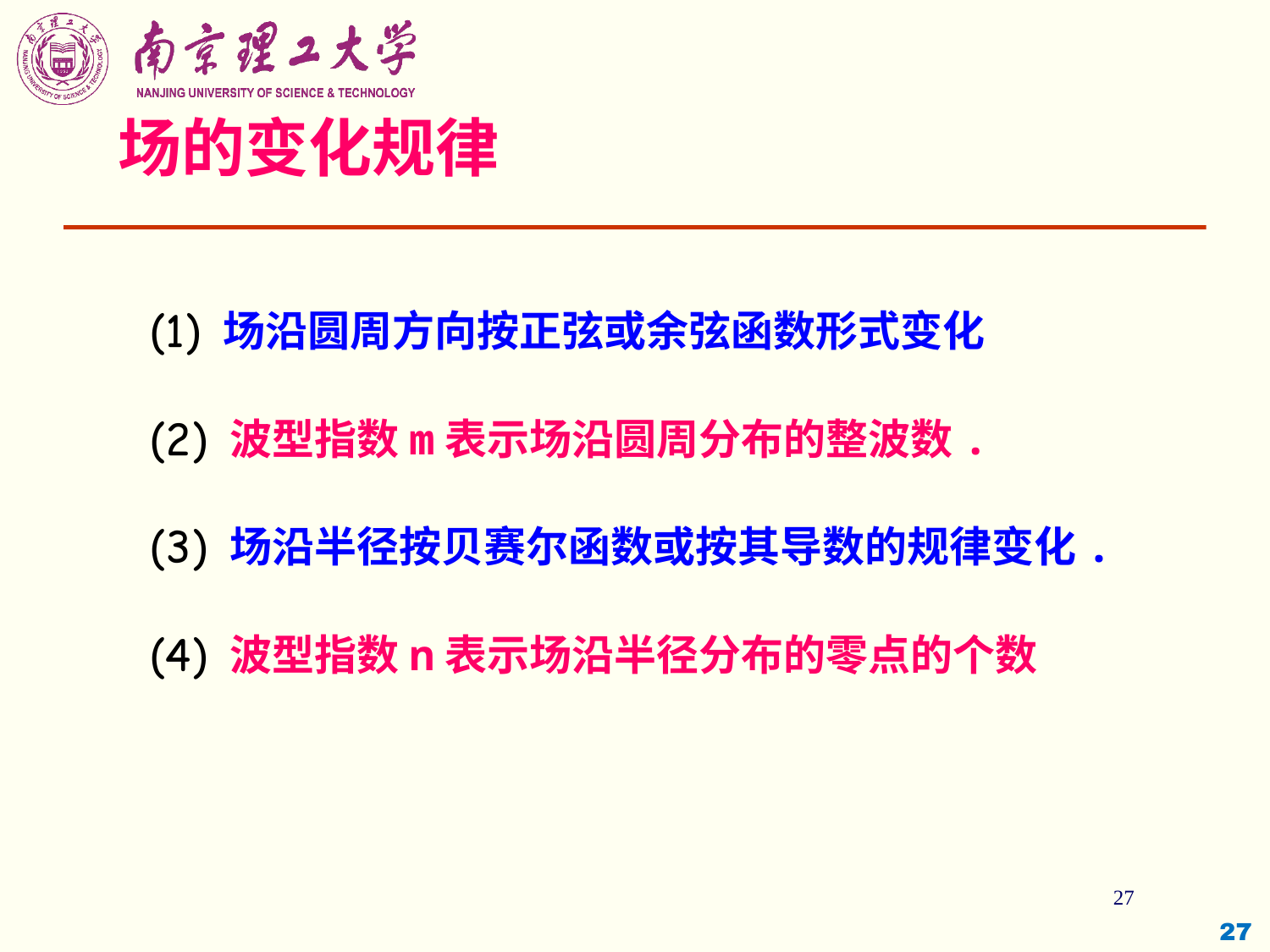

场的变化规律

     (1) 场沿圆周方向按正弦或余弦函数形式变化
     (2) 波型指数m表示场沿圆周分布的整波数.
     (3) 场沿半径按贝赛尔函数或按其导数的规律变化.
     (4) 波型指数n表示场沿半径分布的零点的个数

27